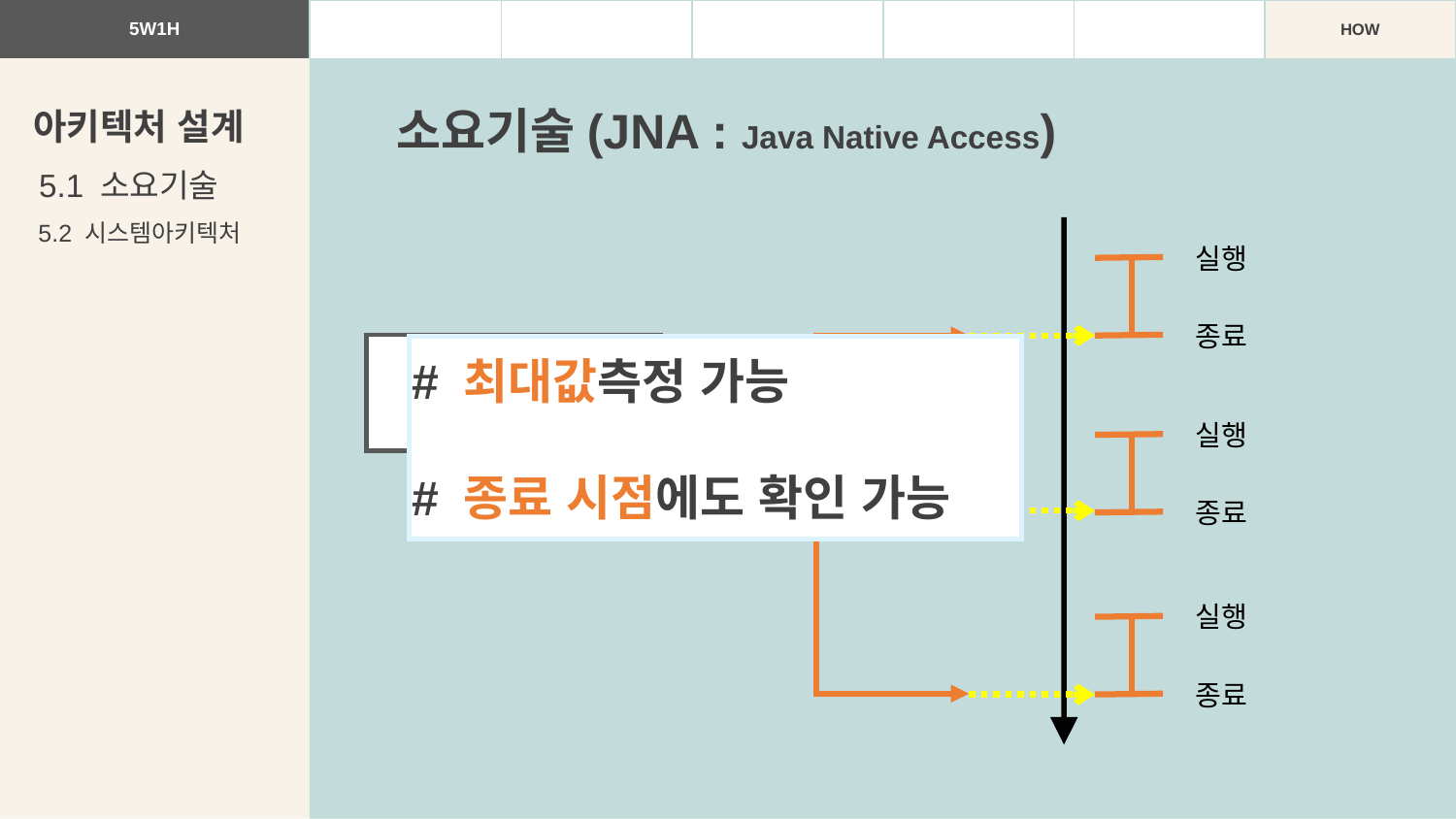

| 5W1H | WHAT | WHY | WHO | WHEN | WHERE | HOW |
| --- | --- | --- | --- | --- | --- | --- |
소요기술(JNA : Java Native Access)
아키텍처 설계
5.1 소요기술
5.2 시스템아키텍처
실행
종료
Window API
JNA
# 최대값측정 가능

# 종료 시점에도 확인 가능
실행
종료
실행
종료